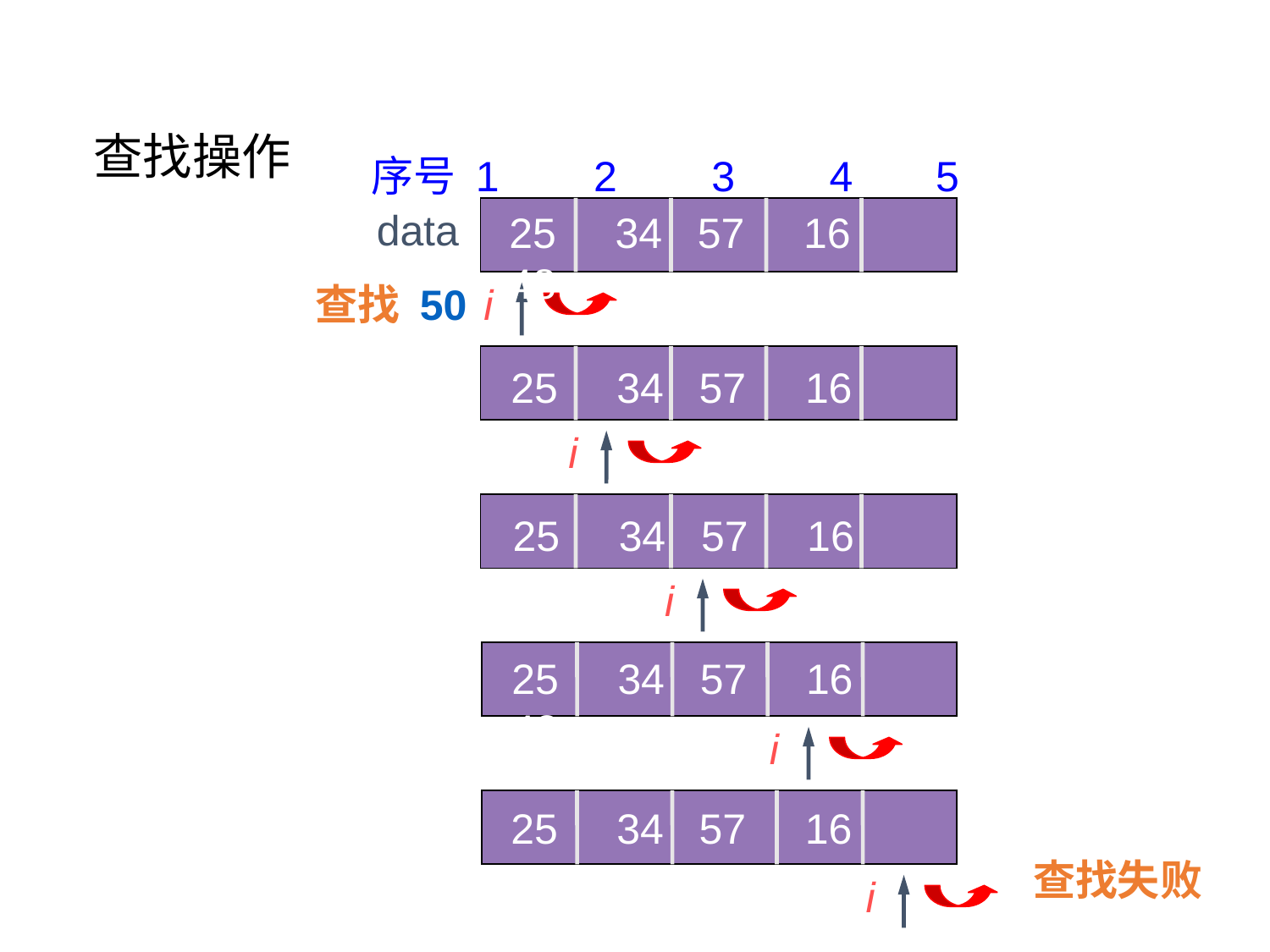

查找操作
序号 1        2        3        4       5
data

25     34   57     16    48
查找 50
i

25     34   57     16    48
i

25     34   57     16    48
i

25     34   57     16    48
i

25     34   57     16    48
查找失败
i